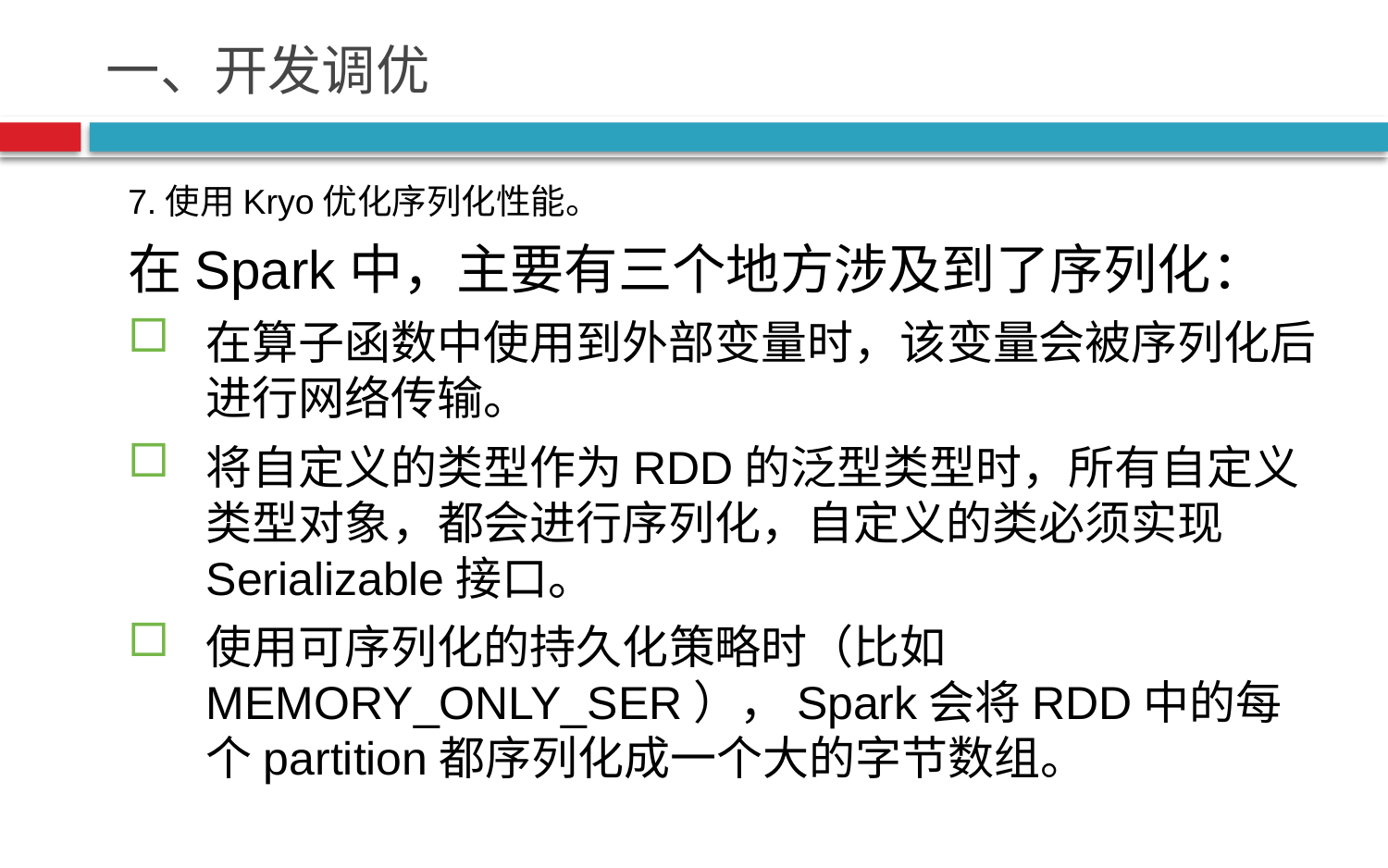

# 一、开发调优
7.使用Kryo优化序列化性能。
在Spark中，主要有三个地方涉及到了序列化：
在算子函数中使用到外部变量时，该变量会被序列化后进行网络传输。
将自定义的类型作为RDD的泛型类型时，所有自定义类型对象，都会进行序列化，自定义的类必须实现Serializable接口。
使用可序列化的持久化策略时（比如MEMORY_ONLY_SER），Spark会将RDD中的每个partition都序列化成一个大的字节数组。